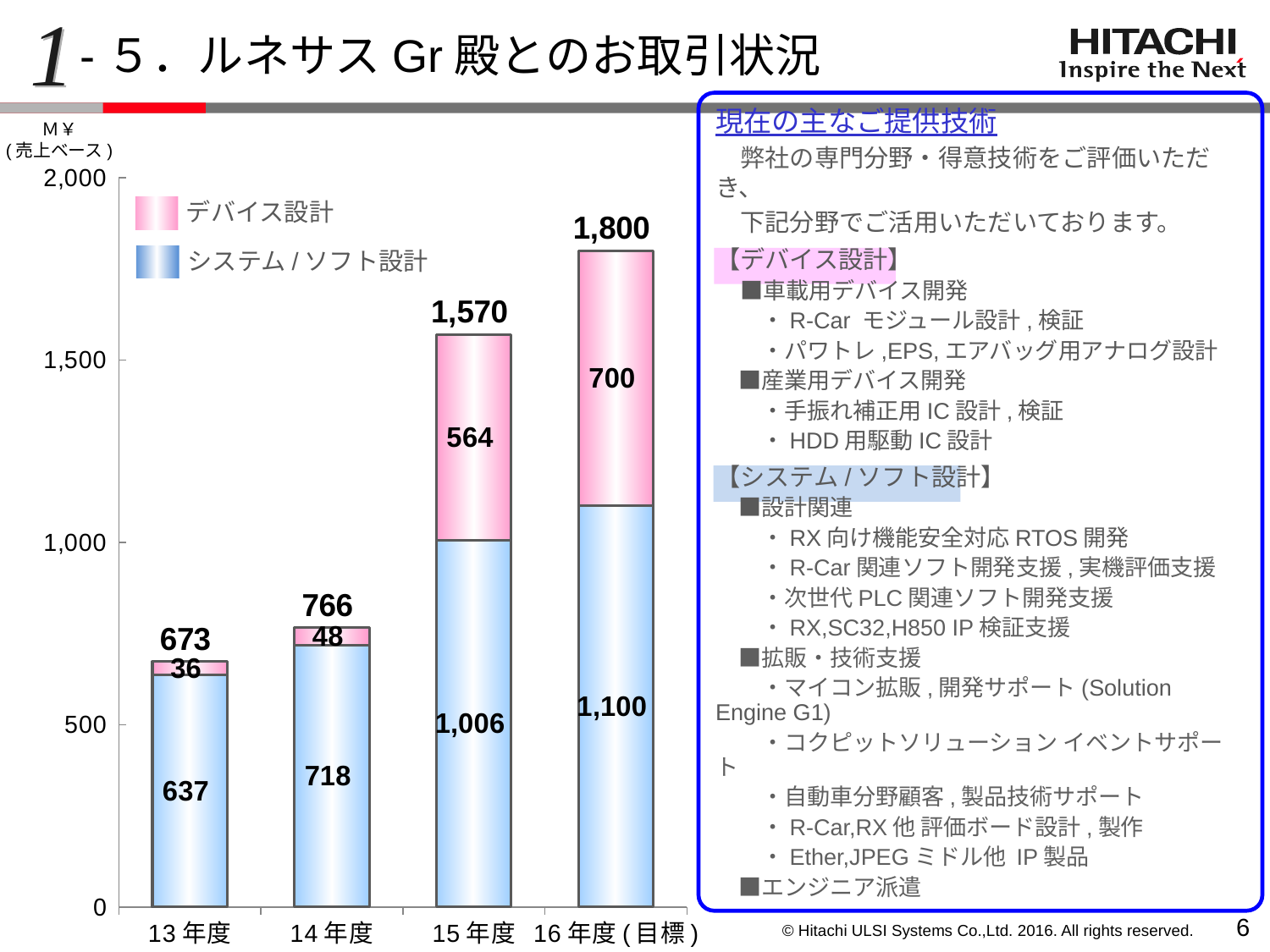

1
-５．ルネサスGr殿とのお取引状況
Ｍ￥
(売上ベース)
現在の主なご提供技術
　弊社の専門分野・得意技術をご評価いただき、
　下記分野でご活用いただいております。
【デバイス設計】
　■車載用デバイス開発
　　・R-Car モジュール設計,検証
　　・パワトレ,EPS,エアバッグ用アナログ設計
　■産業用デバイス開発
　　・手振れ補正用IC設計,検証
　　・HDD用駆動IC設計
【システム/ソフト設計】
　■設計関連
　　・RX向け機能安全対応RTOS開発
　　・R-Car関連ソフト開発支援,実機評価支援
　　・次世代PLC関連ソフト開発支援
　　・RX,SC32,H850 IP検証支援
　■拡販・技術支援
　　・マイコン拡販,開発サポート(Solution Engine G1)
　　・コクピットソリューション イベントサポート
　　・自動車分野顧客,製品技術サポート
　　・R-Car,RX他 評価ボード設計,製作
　　・Ether,JPEGミドル他 IP製品
　■エンジニア派遣

### Chart

| Category |  |  |  |
|---|---|---|---|
| 13年度 | 637.0 | 36.0 | 673.0 |
| 14年度 | 718.0 | 48.0 | 766.0 |
| 15年度 | 1006.0 | 564.0 | 1570.0 |
| 16年度(目標) | 1100.0 | 700.0 | 1800.0 |
デバイス設計

システム/ソフト設計

6